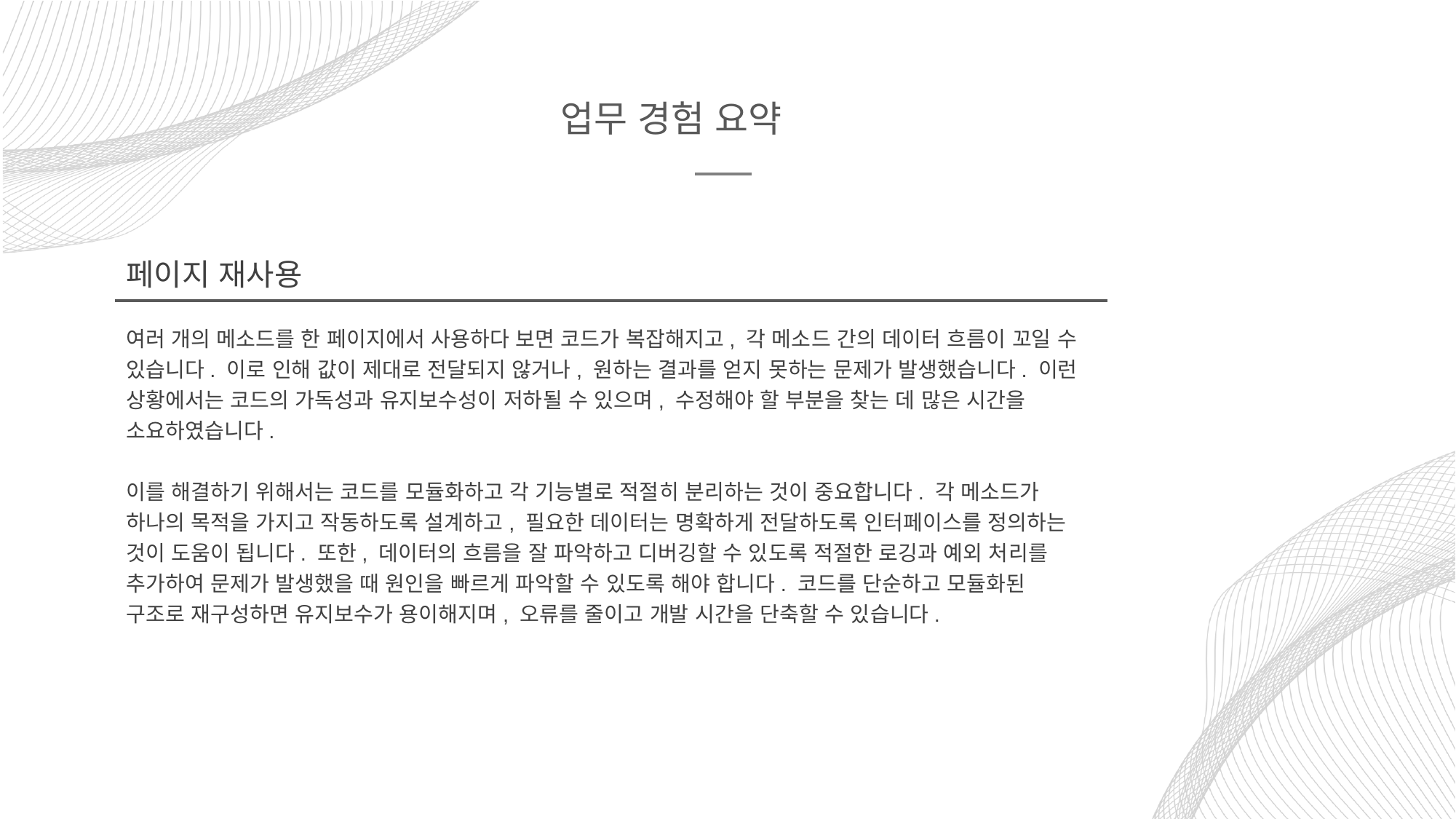

업무 경험 요약
페이지 재사용
여러 개의 메소드를 한 페이지에서 사용하다 보면 코드가 복잡해지고, 각 메소드 간의 데이터 흐름이 꼬일 수 있습니다. 이로 인해 값이 제대로 전달되지 않거나, 원하는 결과를 얻지 못하는 문제가 발생했습니다. 이런 상황에서는 코드의 가독성과 유지보수성이 저하될 수 있으며, 수정해야 할 부분을 찾는 데 많은 시간을 소요하였습니다.

이를 해결하기 위해서는 코드를 모듈화하고 각 기능별로 적절히 분리하는 것이 중요합니다. 각 메소드가 하나의 목적을 가지고 작동하도록 설계하고, 필요한 데이터는 명확하게 전달하도록 인터페이스를 정의하는 것이 도움이 됩니다. 또한, 데이터의 흐름을 잘 파악하고 디버깅할 수 있도록 적절한 로깅과 예외 처리를 추가하여 문제가 발생했을 때 원인을 빠르게 파악할 수 있도록 해야 합니다. 코드를 단순하고 모듈화된 구조로 재구성하면 유지보수가 용이해지며, 오류를 줄이고 개발 시간을 단축할 수 있습니다.